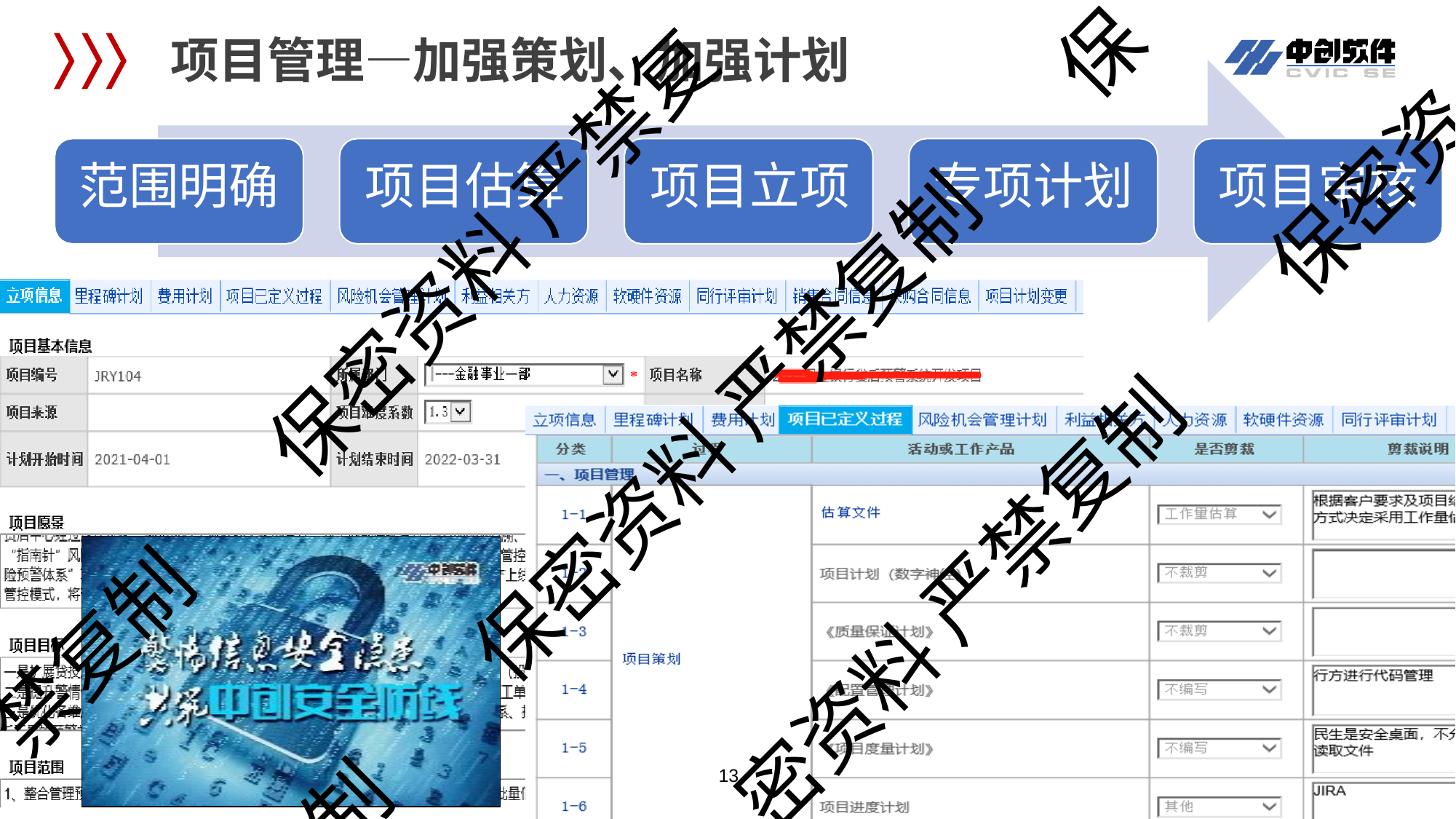

保
# 项目管理—加强策划、加强计划

保密资
范围明确	项目估算	项目立项
专项计划
项目审核
保密资料 严禁复

保密资料 严禁复制

密资料 严禁复制
禁复制
制
13